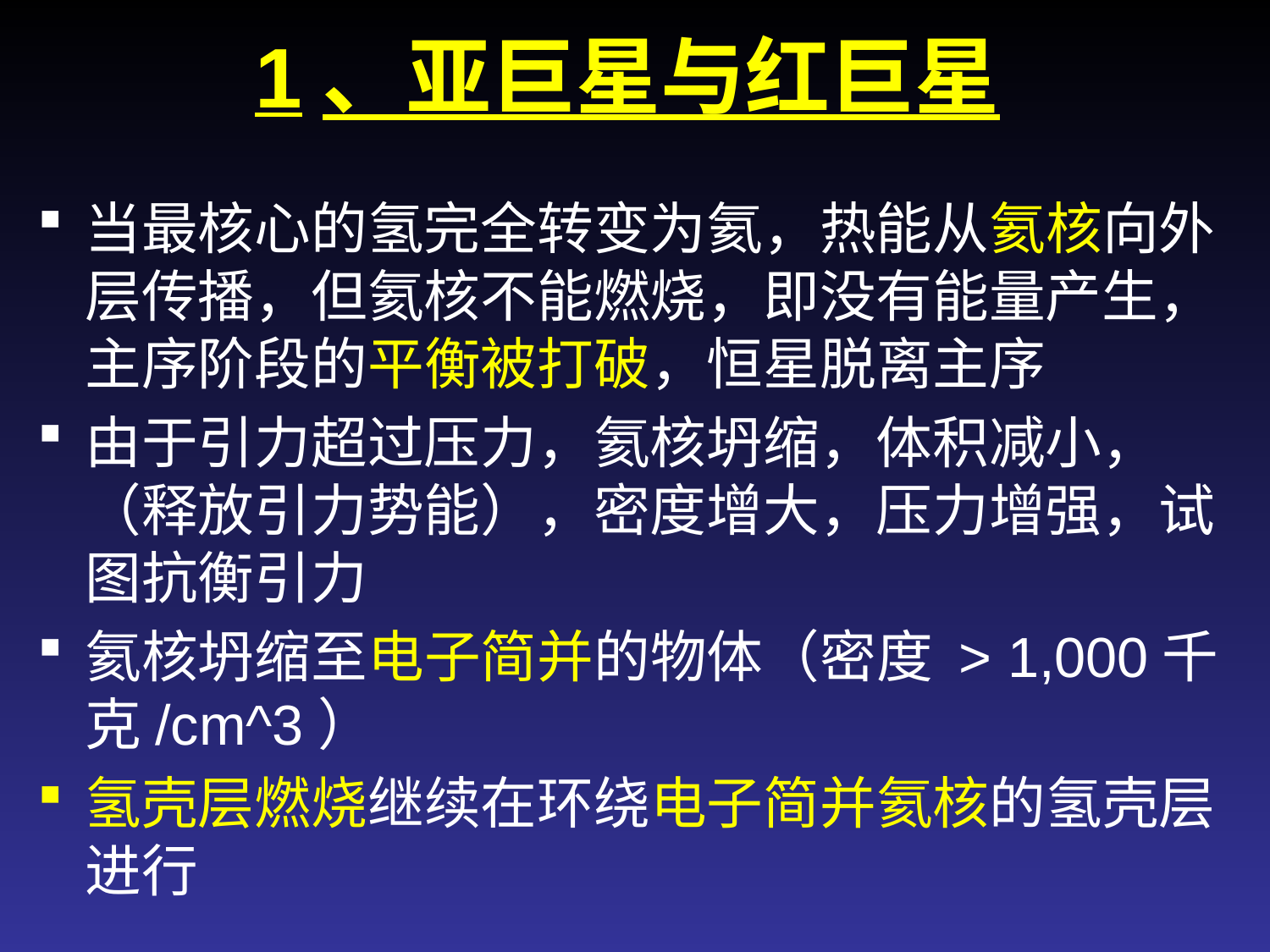

1、亚巨星与红巨星
当最核心的氢完全转变为氦，热能从氦核向外层传播，但氦核不能燃烧，即没有能量产生，主序阶段的平衡被打破，恒星脱离主序
由于引力超过压力，氦核坍缩，体积减小，（释放引力势能），密度增大，压力增强，试图抗衡引力
氦核坍缩至电子简并的物体（密度 > 1,000千克/cm^3）
氢壳层燃烧继续在环绕电子简并氦核的氢壳层进行